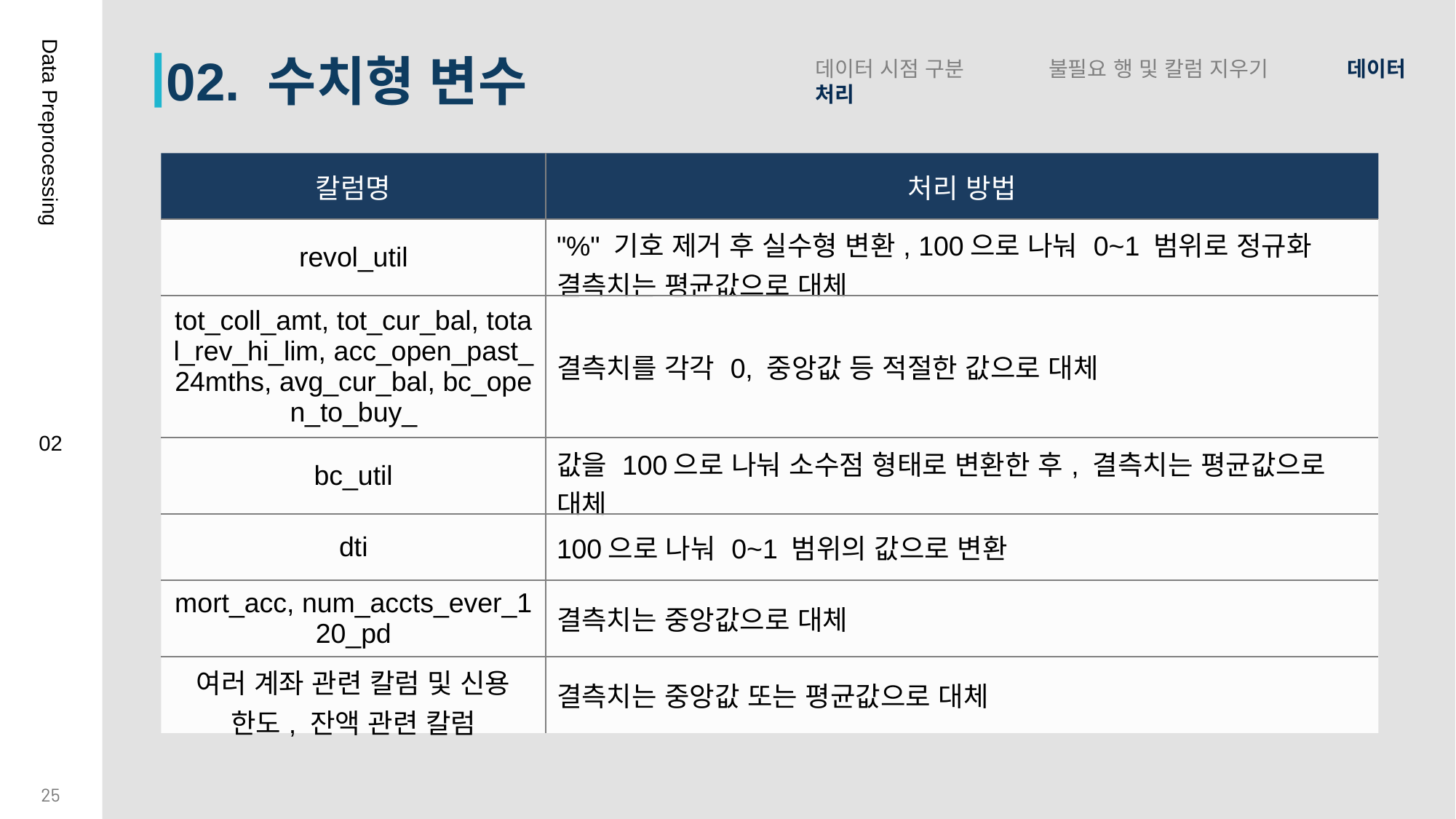

02. 수치형 변수
데이터 시점 구분              불필요 행 및 칼럼 지우기             데이터 처리

Data Preprocessing
| 칼럼명 | 처리 방법 |
| --- | --- |
| revol\_util | "%" 기호 제거 후 실수형 변환, 100으로 나눠 0~1 범위로 정규화 결측치는 평균값으로 대체 |
| tot\_coll\_amt, tot\_cur\_bal, total\_rev\_hi\_lim, acc\_open\_past\_24mths, avg\_cur\_bal, bc\_open\_to\_buy\_ | 결측치를 각각 0, 중앙값 등 적절한 값으로 대체 |
| bc\_util | 값을 100으로 나눠 소수점 형태로 변환한 후, 결측치는 평균값으로 대체 |
| dti | 100으로 나눠 0~1 범위의 값으로 변환 |
| mort\_acc, num\_accts\_ever\_120\_pd | 결측치는 중앙값으로 대체 |
| 여러 계좌 관련 칼럼 및 신용 한도, 잔액 관련 칼럼 | 결측치는 중앙값 또는 평균값으로 대체 |
02
25